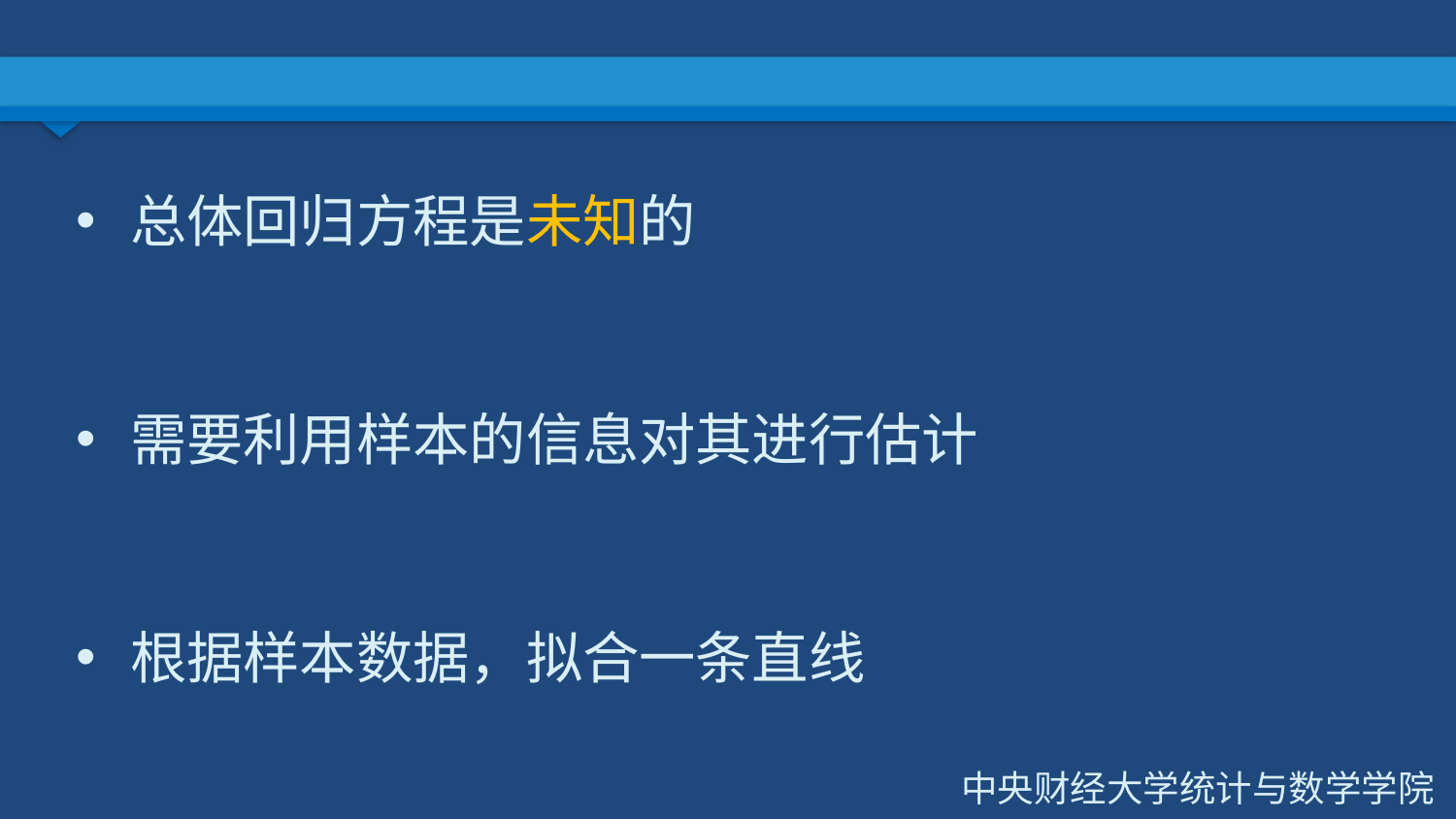

#
总体回归方程是未知的

需要利用样本的信息对其进行估计

根据样本数据，拟合一条直线